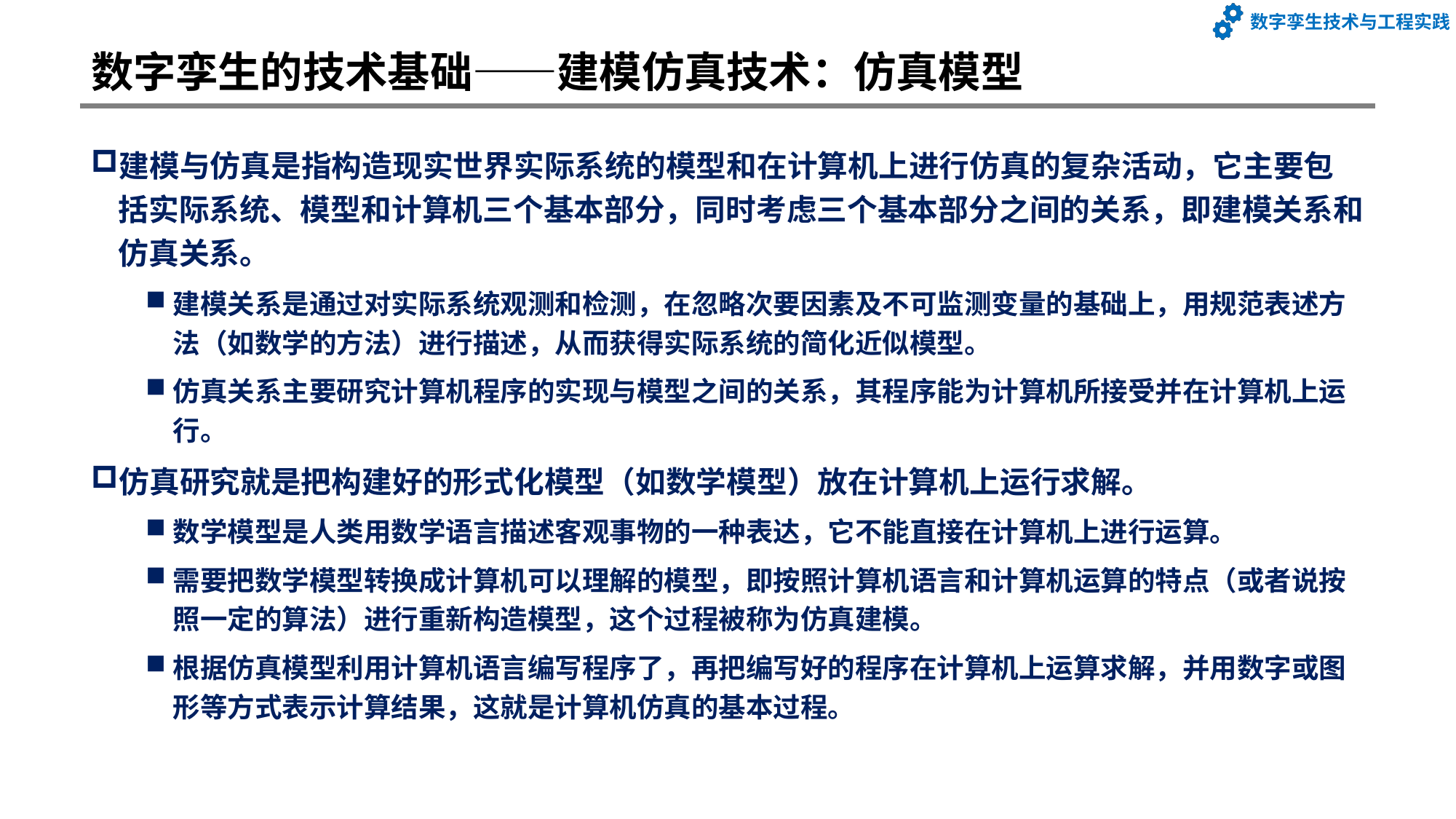

# 数字孪生的技术基础——建模仿真技术：仿真模型
建模与仿真是指构造现实世界实际系统的模型和在计算机上进行仿真的复杂活动，它主要包括实际系统、模型和计算机三个基本部分，同时考虑三个基本部分之间的关系，即建模关系和仿真关系。
建模关系是通过对实际系统观测和检测，在忽略次要因素及不可监测变量的基础上，用规范表述方法（如数学的方法）进行描述，从而获得实际系统的简化近似模型。
仿真关系主要研究计算机程序的实现与模型之间的关系，其程序能为计算机所接受并在计算机上运行。
仿真研究就是把构建好的形式化模型（如数学模型）放在计算机上运行求解。
数学模型是人类用数学语言描述客观事物的一种表达，它不能直接在计算机上进行运算。
需要把数学模型转换成计算机可以理解的模型，即按照计算机语言和计算机运算的特点（或者说按照一定的算法）进行重新构造模型，这个过程被称为仿真建模。
根据仿真模型利用计算机语言编写程序了，再把编写好的程序在计算机上运算求解，并用数字或图形等方式表示计算结果，这就是计算机仿真的基本过程。
10